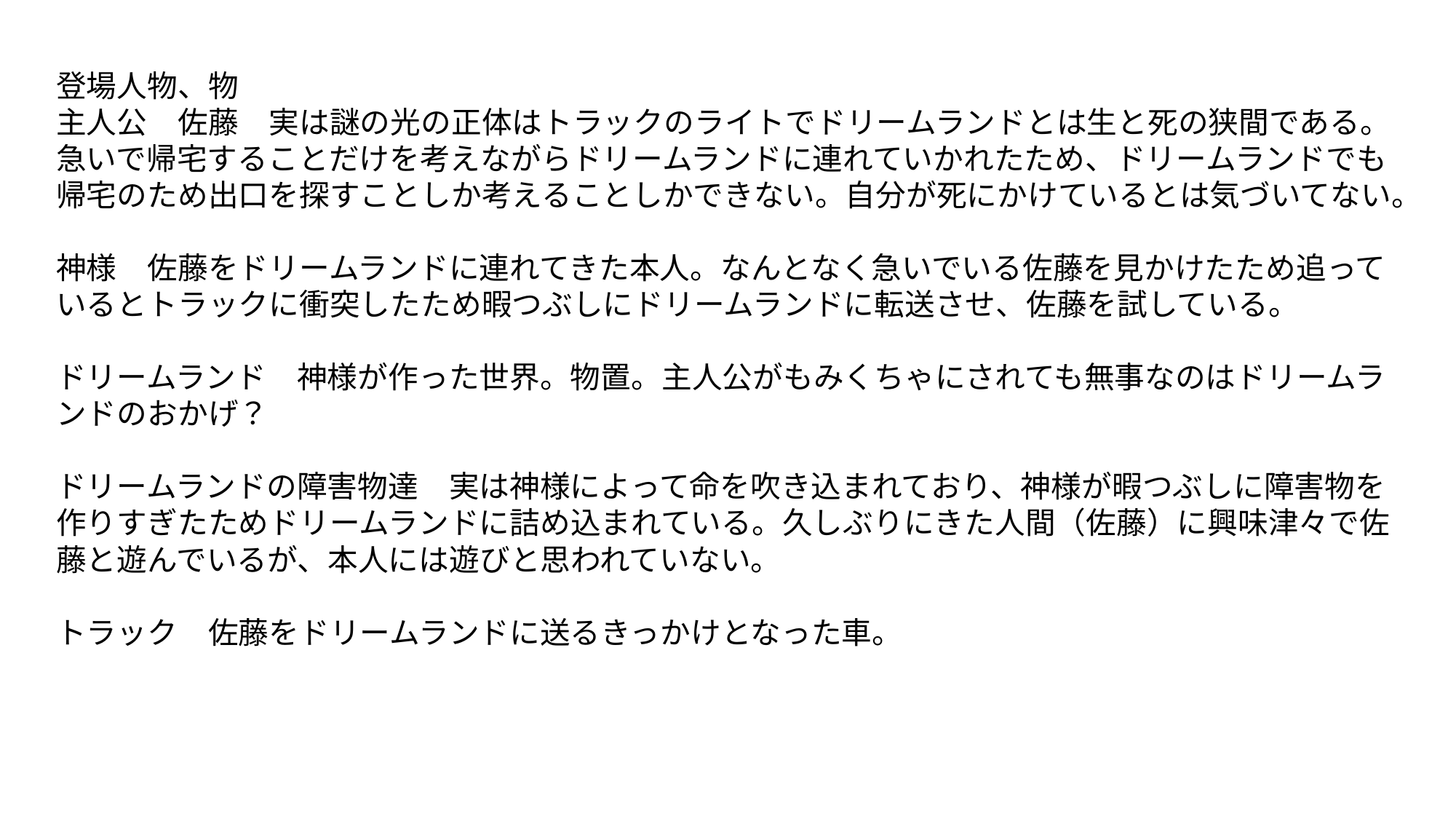

登場人物、物
主人公　佐藤　実は謎の光の正体はトラックのライトでドリームランドとは生と死の狭間である。急いで帰宅することだけを考えながらドリームランドに連れていかれたため、ドリームランドでも帰宅のため出口を探すことしか考えることしかできない。自分が死にかけているとは気づいてない。

神様　佐藤をドリームランドに連れてきた本人。なんとなく急いでいる佐藤を見かけたため追っているとトラックに衝突したため暇つぶしにドリームランドに転送させ、佐藤を試している。

ドリームランド　神様が作った世界。物置。主人公がもみくちゃにされても無事なのはドリームランドのおかげ？

ドリームランドの障害物達　実は神様によって命を吹き込まれており、神様が暇つぶしに障害物を作りすぎたためドリームランドに詰め込まれている。久しぶりにきた人間（佐藤）に興味津々で佐藤と遊んでいるが、本人には遊びと思われていない。

トラック　佐藤をドリームランドに送るきっかけとなった車。